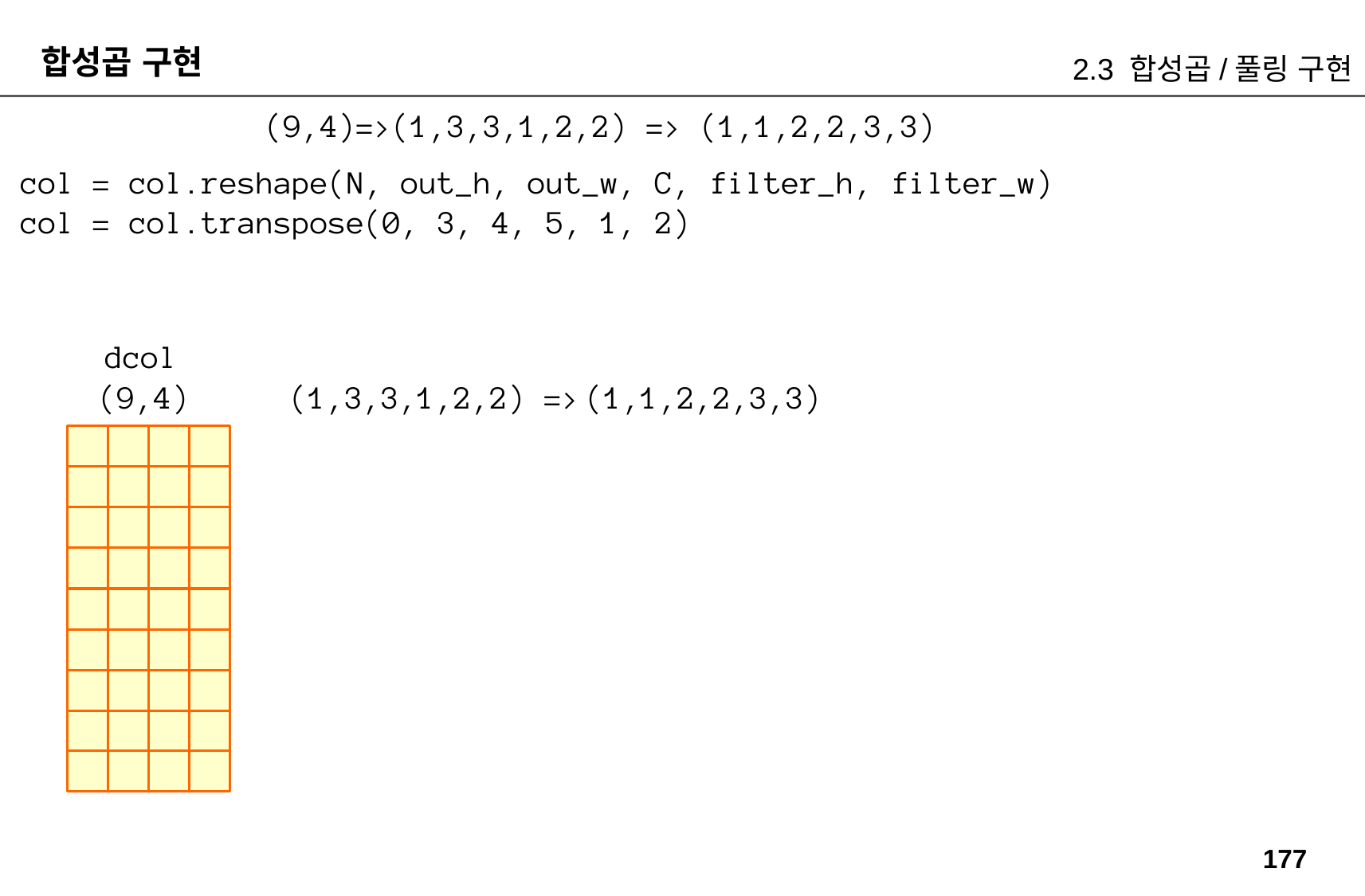

합성곱 구현
2.3 합성곱/풀링 구현
(9,4)=>(1,3,3,1,2,2) => (1,1,2,2,3,3)
col = col.reshape(N, out_h, out_w, C, filter_h, filter_w)
col = col.transpose(0, 3, 4, 5, 1, 2)
dcol
(9,4)
(1,3,3,1,2,2) =>
(1,1,2,2,3,3)